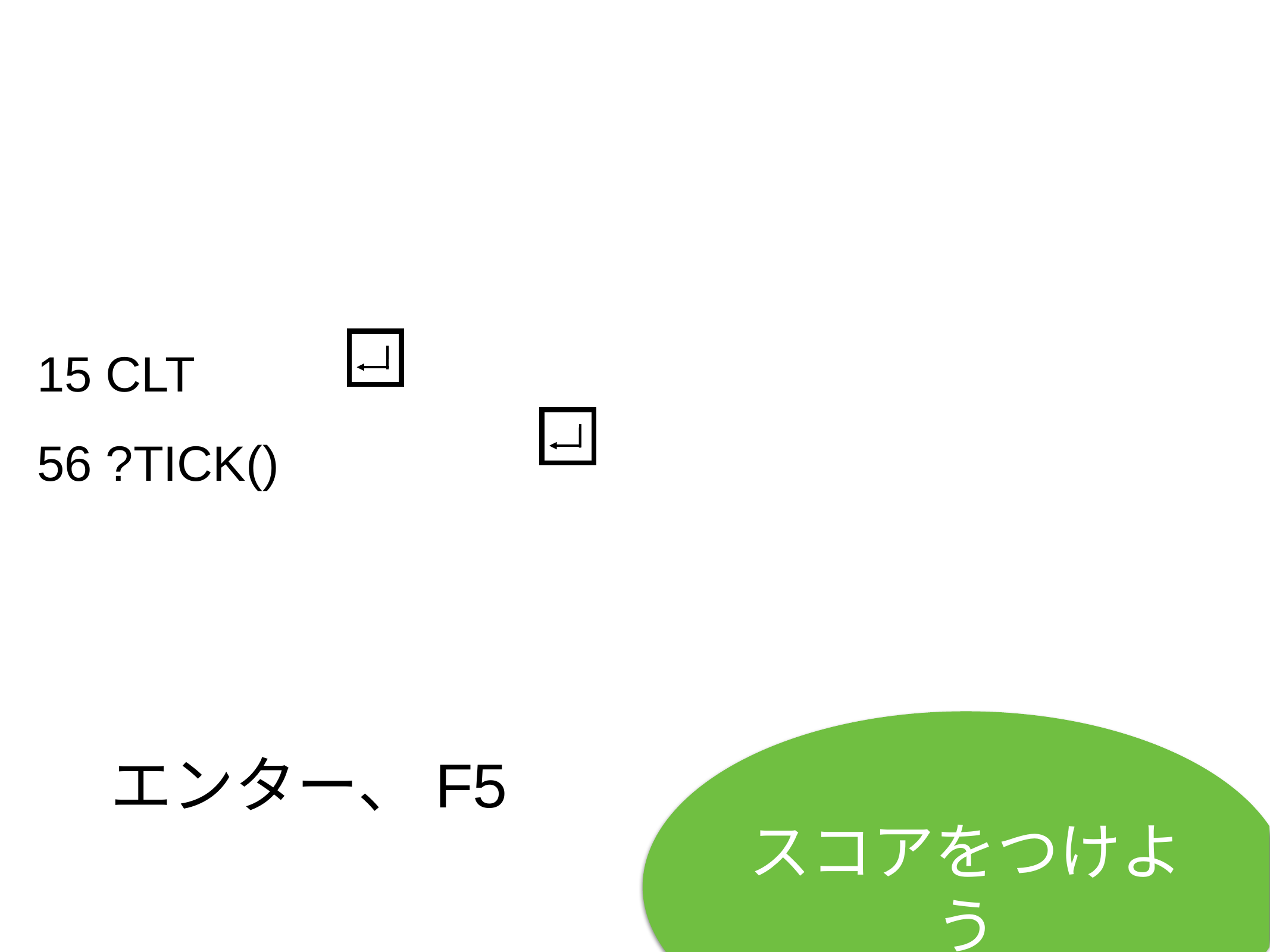

15 CLT
56 ?TICK()

# エンター、F5
スコアをつけよう